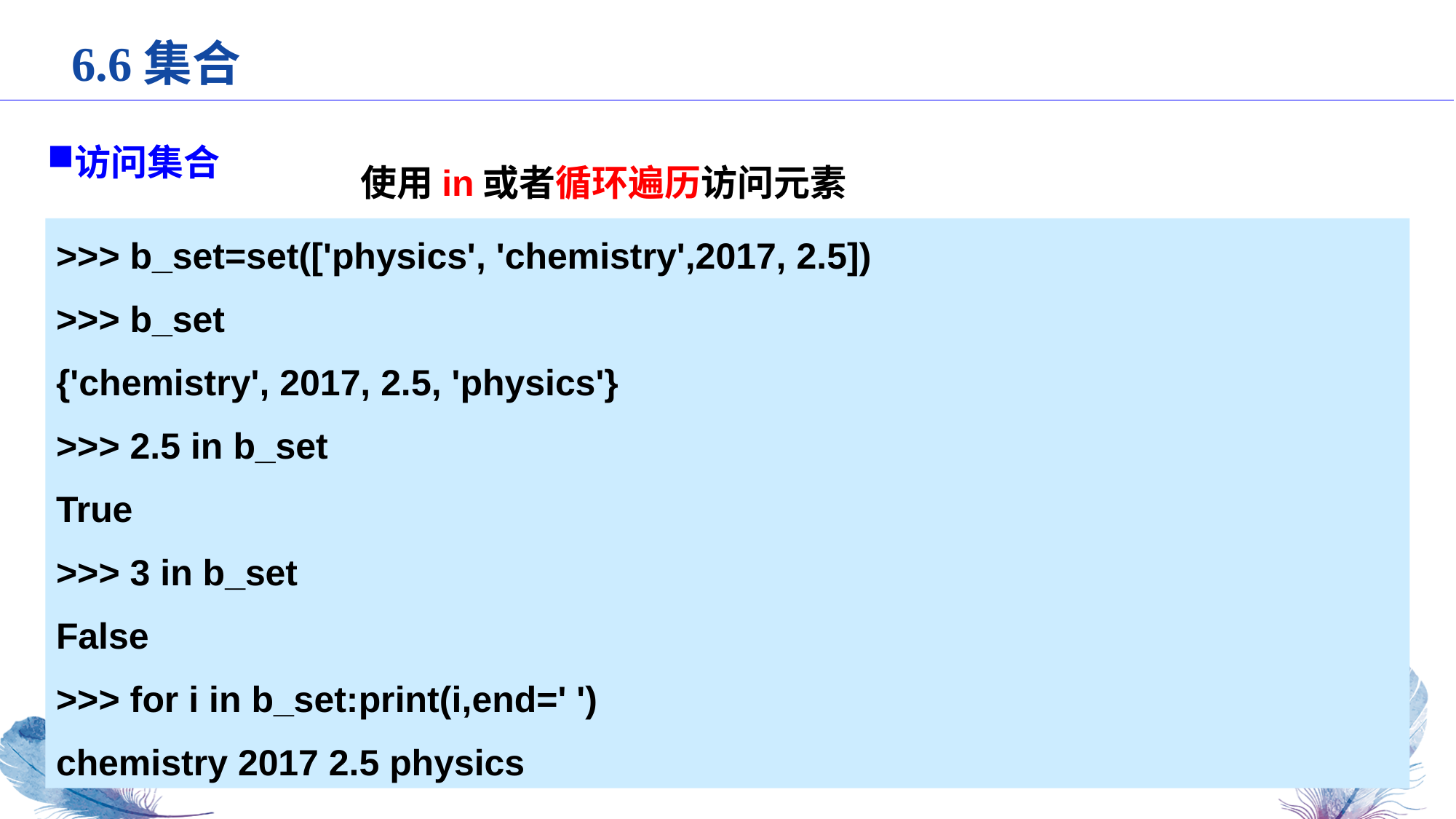

6.6集合
访问集合
使用in或者循环遍历访问元素
>>> b_set=set(['physics', 'chemistry',2017, 2.5])
>>> b_set
{'chemistry', 2017, 2.5, 'physics'}
>>> 2.5 in b_set
True
>>> 3 in b_set
False
>>> for i in b_set:print(i,end=' ')
chemistry 2017 2.5 physics